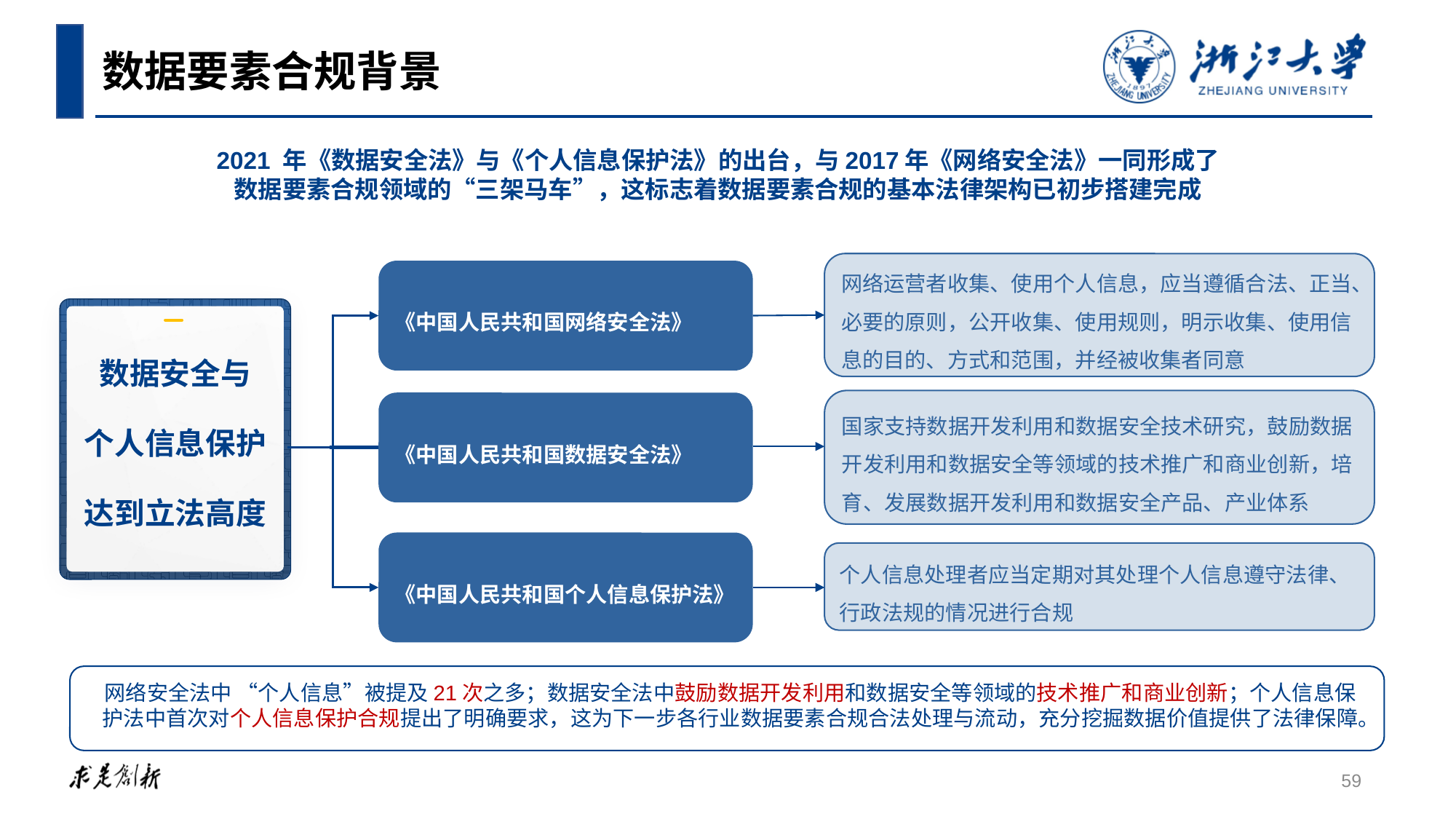

数据要素合规背景
2021 年《数据安全法》与《个人信息保护法》的出台，与2017年《网络安全法》一同形成了
数据要素合规领域的“三架马车”，这标志着数据要素合规的基本法律架构已初步搭建完成
网络运营者收集、使用个人信息，应当遵循合法、正当、必要的原则，公开收集、使用规则，明示收集、使用信息的目的、方式和范围，并经被收集者同意
《中国人民共和国网络安全法》

数据安全与
个人信息保护
达到立法高度
国家支持数据开发利用和数据安全技术研究，鼓励数据开发利用和数据安全等领域的技术推广和商业创新，培育、发展数据开发利用和数据安全产品、产业体系
《中国人民共和国数据安全法》
《中国人民共和国个人信息保护法》
个人信息处理者应当定期对其处理个人信息遵守法律、行政法规的情况进行合规

网络安全法中 “个人信息”被提及21次之多；数据安全法中鼓励数据开发利用和数据安全等领域的技术推广和商业创新；个人信息保护法中首次对个人信息保护合规提出了明确要求，这为下一步各行业数据要素合规合法处理与流动，充分挖掘数据价值提供了法律保障。
59